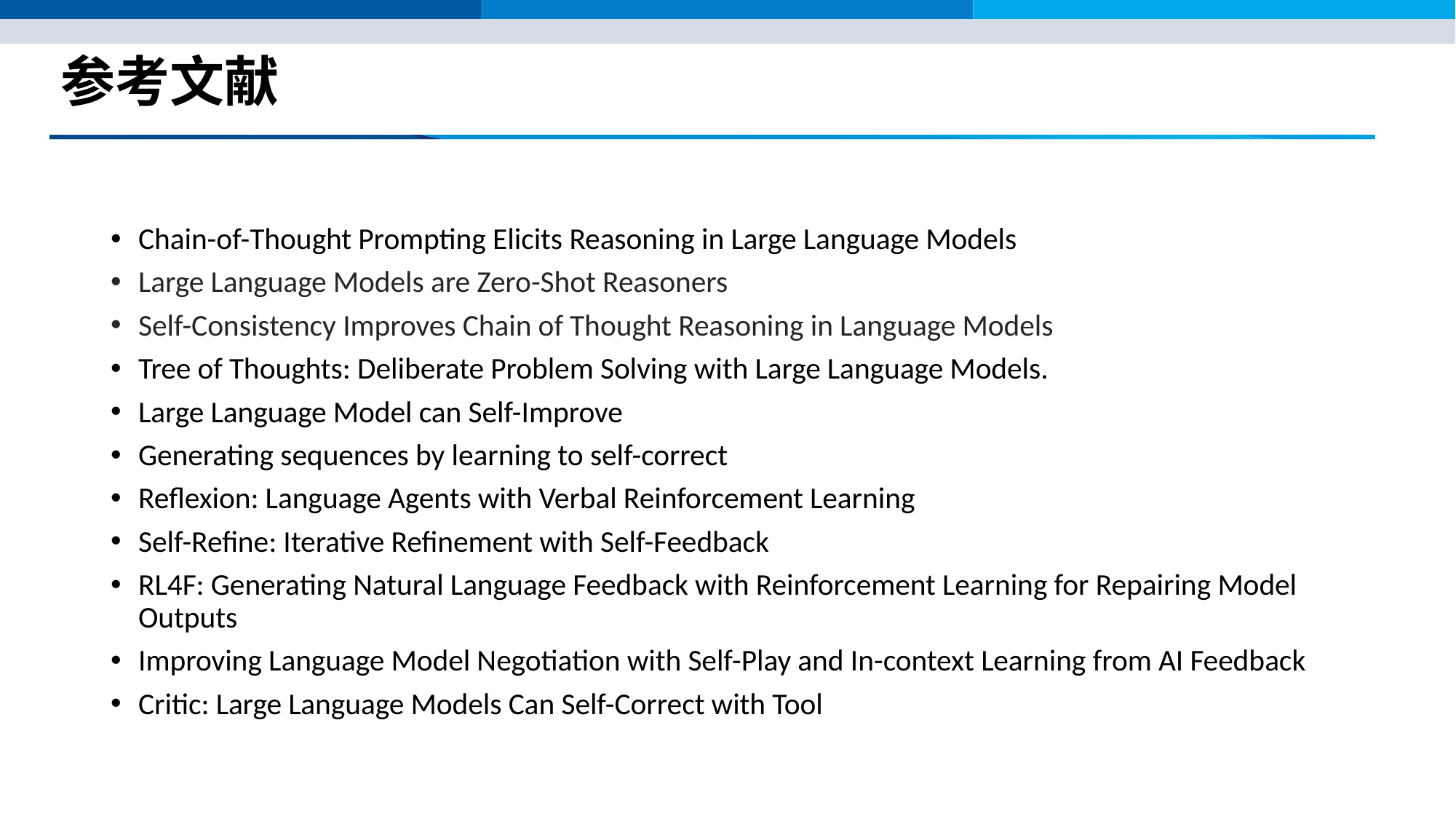

# 参考文献
Chain-of-Thought Prompting Elicits Reasoning in Large Language Models
Large Language Models are Zero-Shot Reasoners
Self-Consistency Improves Chain of Thought Reasoning in Language Models
Tree of Thoughts: Deliberate Problem Solving with Large Language Models.
Large Language Model can Self-Improve
Generating sequences by learning to self-correct
Reflexion: Language Agents with Verbal Reinforcement Learning
Self-Refine: Iterative Refinement with Self-Feedback
RL4F: Generating Natural Language Feedback with Reinforcement Learning for Repairing Model Outputs
Improving Language Model Negotiation with Self-Play and In-context Learning from AI Feedback
Critic: Large Language Models Can Self-Correct with Tool